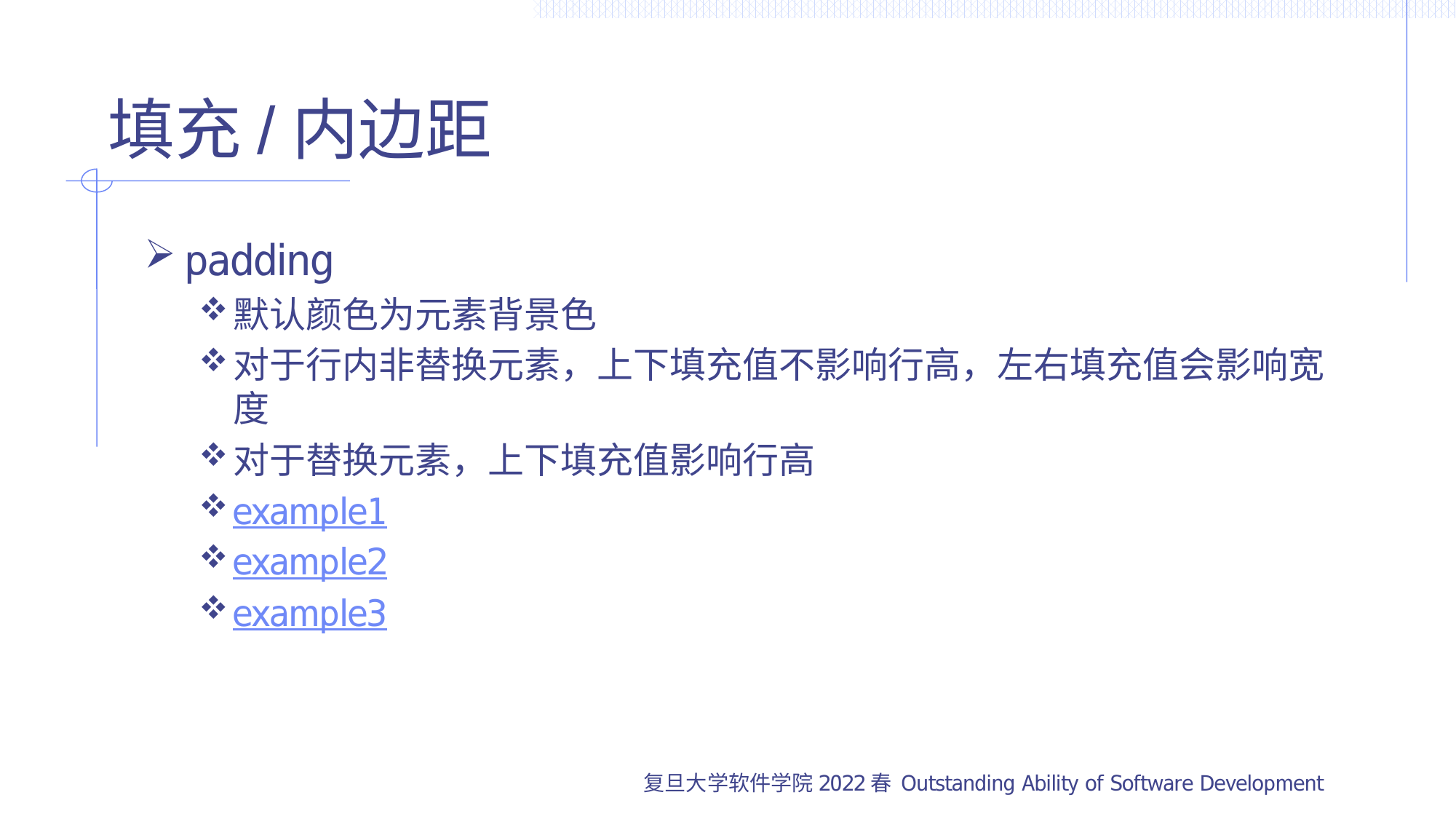

# 填充/内边距
padding
默认颜色为元素背景色
对于行内非替换元素，上下填充值不影响行高，左右填充值会影响宽度
对于替换元素，上下填充值影响行高
example1
example2
example3